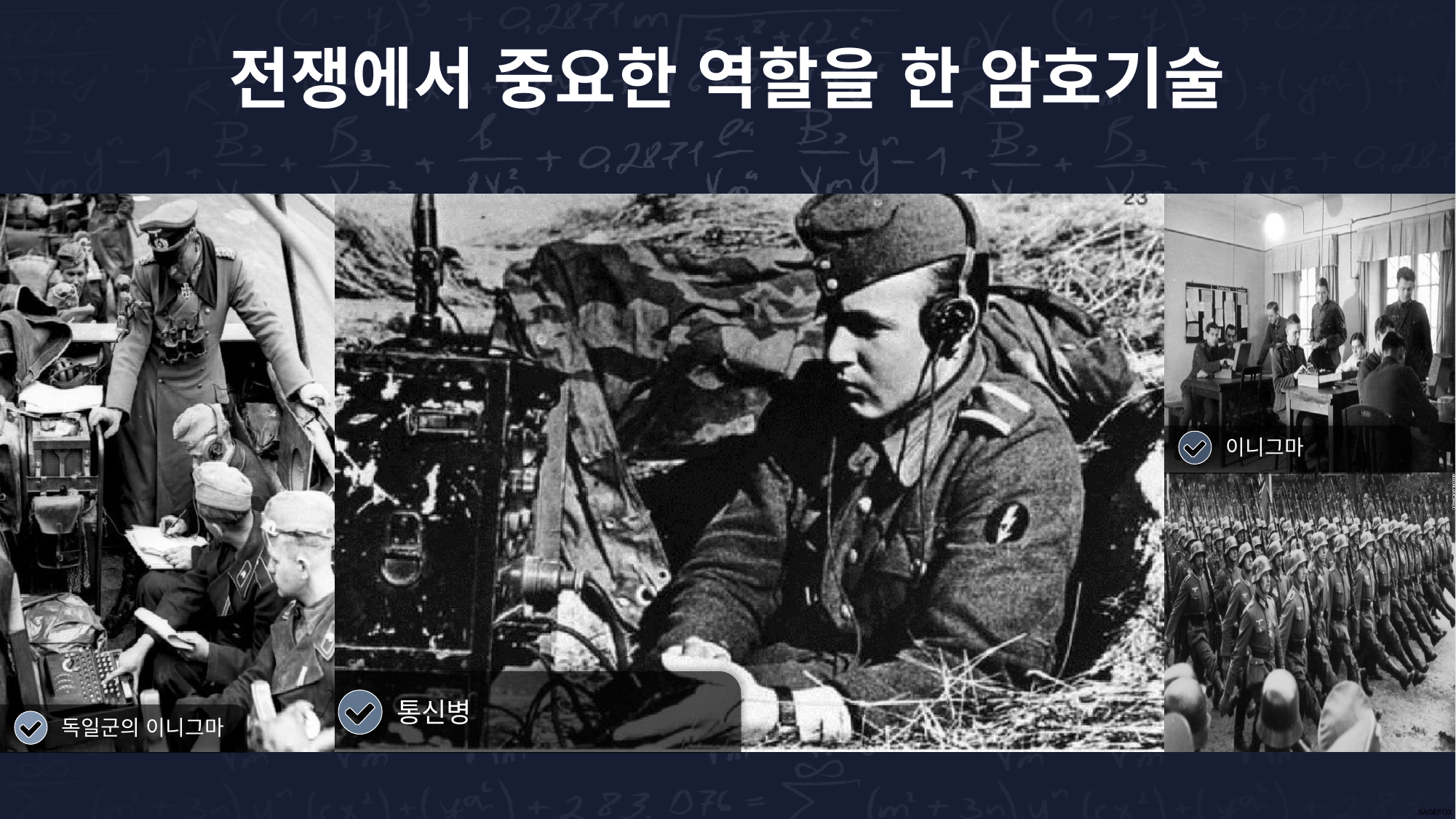

전쟁에서 중요한 역할을 한 암호기술

이니그마

통신병

독일군의 이니그마